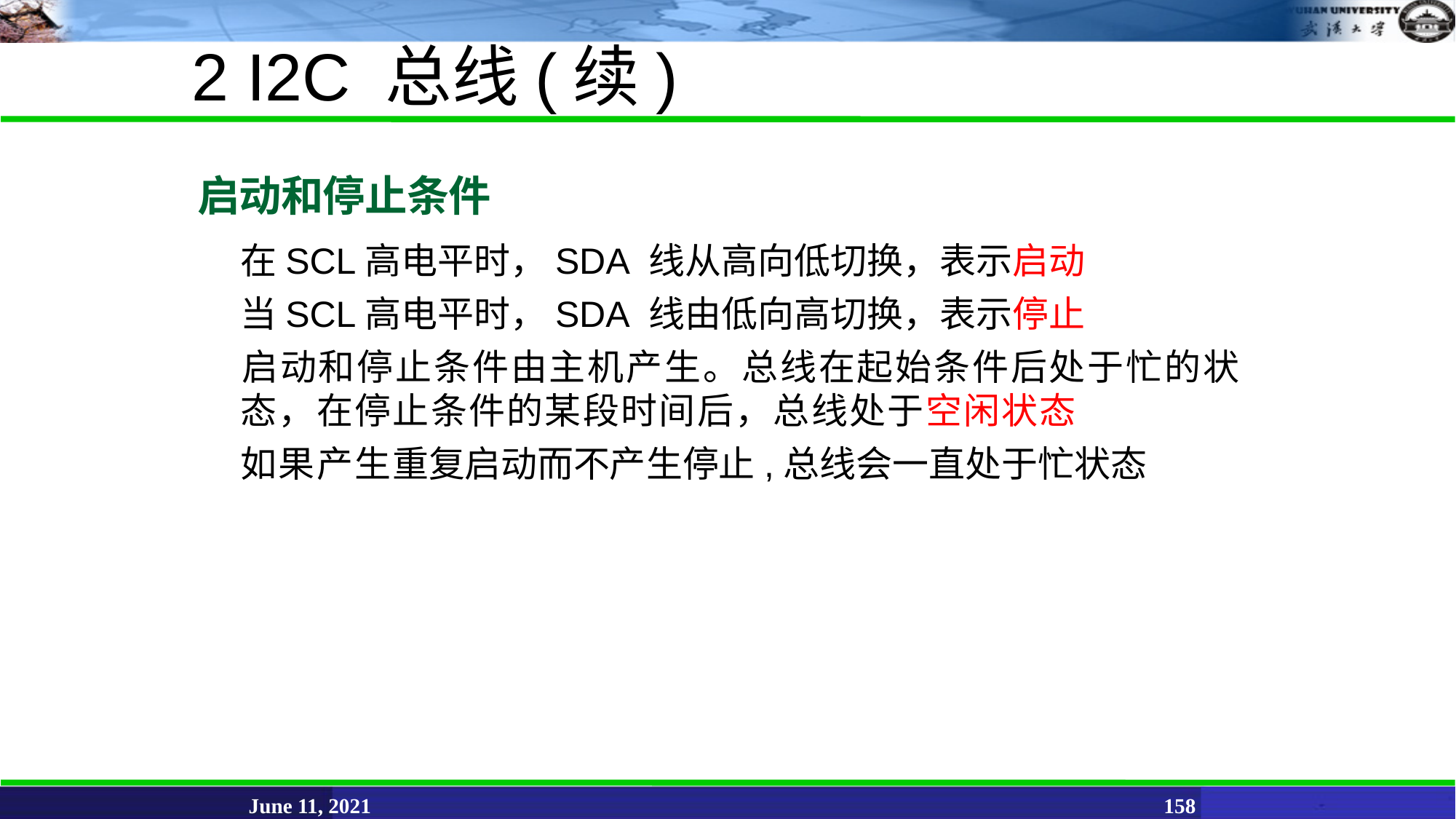

2 I2C 总线(续)
# 启动和停止条件
 	在SCL高电平时，SDA 线从高向低切换，表示启动

 	当SCL高电平时，SDA 线由低向高切换，表示停止

 	启动和停止条件由主机产生。总线在起始条件后处于忙的状态，在停止条件的某段时间后，总线处于空闲状态

 	如果产生重复启动而不产生停止,总线会一直处于忙状态
June 11, 2021

158